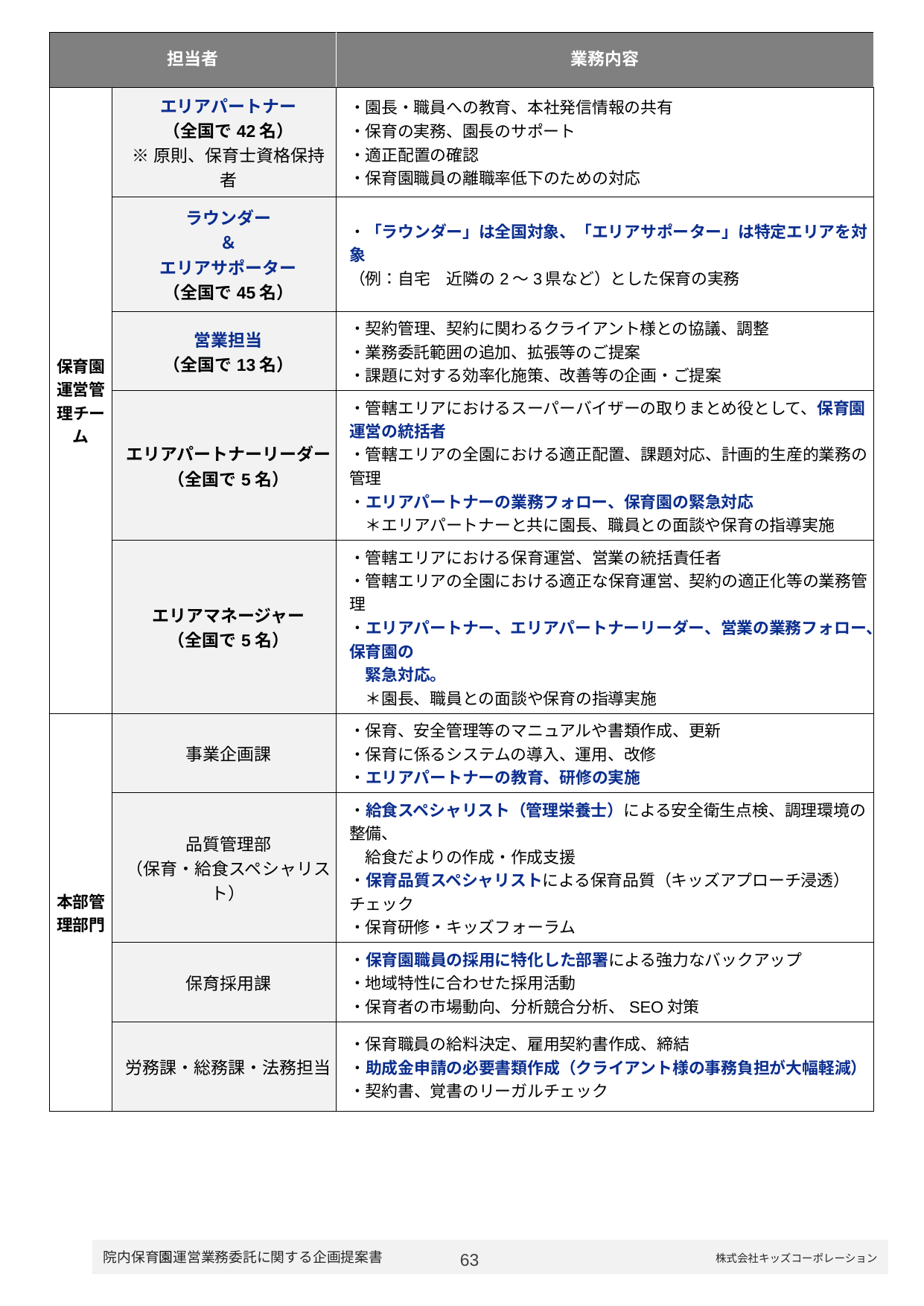

| 担当者 |  | 業務内容 |
| --- | --- | --- |
| 保育園運営管理チーム | エリアパートナー （全国で42名） ※原則、保育士資格保持者 | ・園長・職員への教育、本社発信情報の共有 ・保育の実務、園長のサポート ・適正配置の確認 ・保育園職員の離職率低下のための対応 |
|  | ラウンダー ＆ エリアサポーター （全国で45名） | ・「ラウンダー」は全国対象、「エリアサポーター」は特定エリアを対象 （例：自宅　近隣の2～3県など）とした保育の実務 |
|  | 営業担当 （全国で13名） | ・契約管理、契約に関わるクライアント様との協議、調整 ・業務委託範囲の追加、拡張等のご提案 ・課題に対する効率化施策、改善等の企画・ご提案 |
|  | エリアパートナーリーダー （全国で5名） | ・管轄エリアにおけるスーパーバイザーの取りまとめ役として、保育園運営の統括者 ・管轄エリアの全園における適正配置、課題対応、計画的生産的業務の管理 ・エリアパートナーの業務フォロー、保育園の緊急対応 　＊エリアパートナーと共に園長、職員との面談や保育の指導実施 |
|  | エリアマネージャー （全国で5名） | ・管轄エリアにおける保育運営、営業の統括責任者 ・管轄エリアの全園における適正な保育運営、契約の適正化等の業務管理 ・エリアパートナー、エリアパートナーリーダー、営業の業務フォロー、保育園の 　緊急対応。 　＊園長、職員との面談や保育の指導実施 |
| 本部管理部門 | 事業企画課 | ・保育、安全管理等のマニュアルや書類作成、更新 ・保育に係るシステムの導入、運用、改修 ・エリアパートナーの教育、研修の実施 |
|  | 品質管理部 （保育・給食スペシャリスト） | ・給食スペシャリスト（管理栄養士）による安全衛生点検、調理環境の整備、 　給食だよりの作成・作成支援 ・保育品質スペシャリストによる保育品質（キッズアプローチ浸透）チェック ・保育研修・キッズフォーラム |
|  | 保育採用課 | ・保育園職員の採用に特化した部署による強力なバックアップ ・地域特性に合わせた採用活動 ・保育者の市場動向、分析競合分析、SEO対策 |
|  | 労務課・総務課・法務担当 | ・保育職員の給料決定、雇用契約書作成、締結 ・助成金申請の必要書類作成（クライアント様の事務負担が大幅軽減） ・契約書、覚書のリーガルチェック |
63